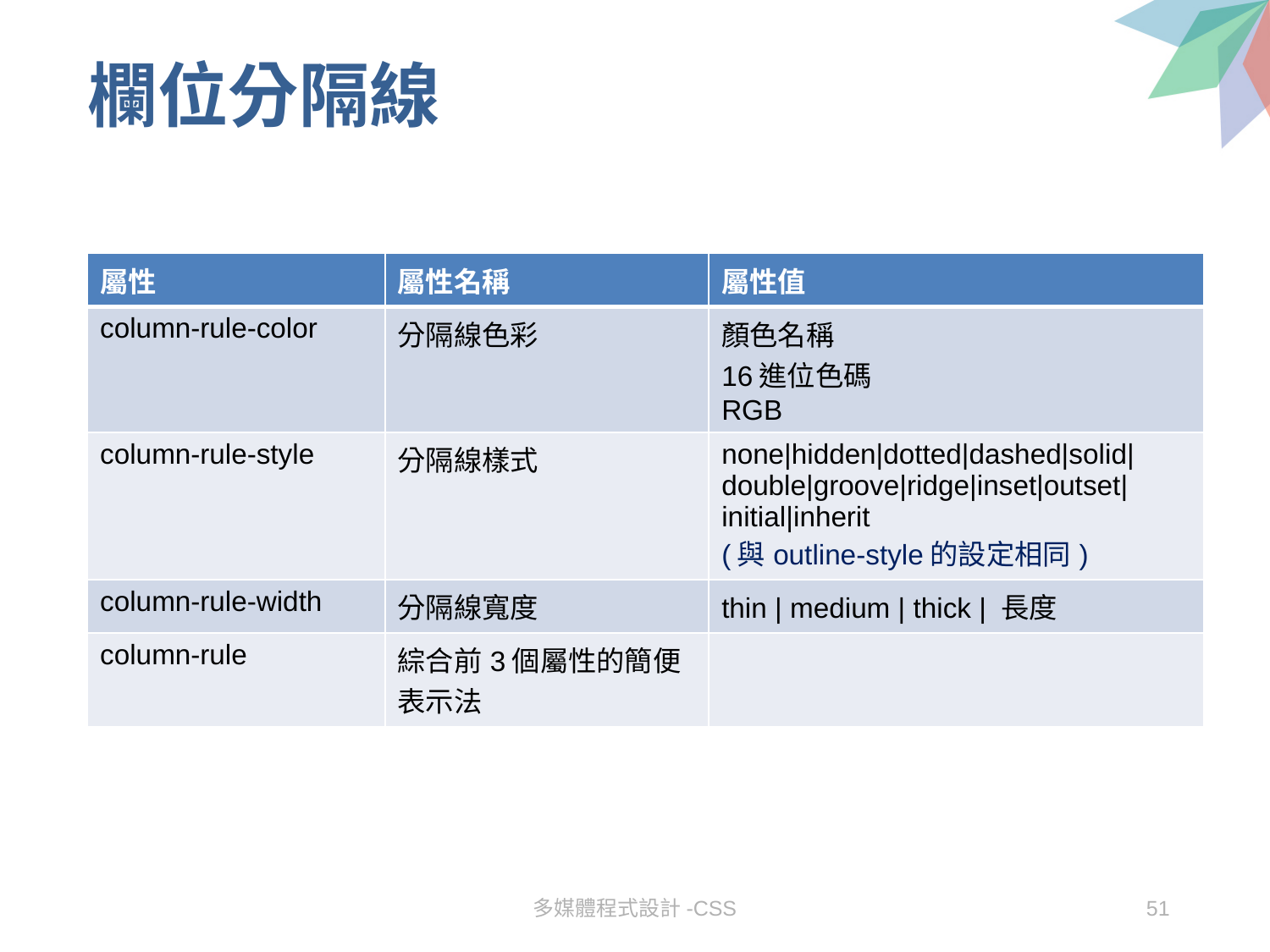

# 欄位分隔線
| 屬性 | 屬性名稱 | 屬性值 |
| --- | --- | --- |
| column-rule-color | 分隔線色彩 | 顏色名稱 16進位色碼 RGB |
| column-rule-style | 分隔線樣式 | none|hidden|dotted|dashed|solid|double|groove|ridge|inset|outset|initial|inherit (與outline-style的設定相同) |
| column-rule-width | 分隔線寬度 | thin | medium | thick | 長度 |
| column-rule | 綜合前3個屬性的簡便表示法 |  |
多媒體程式設計-CSS
51